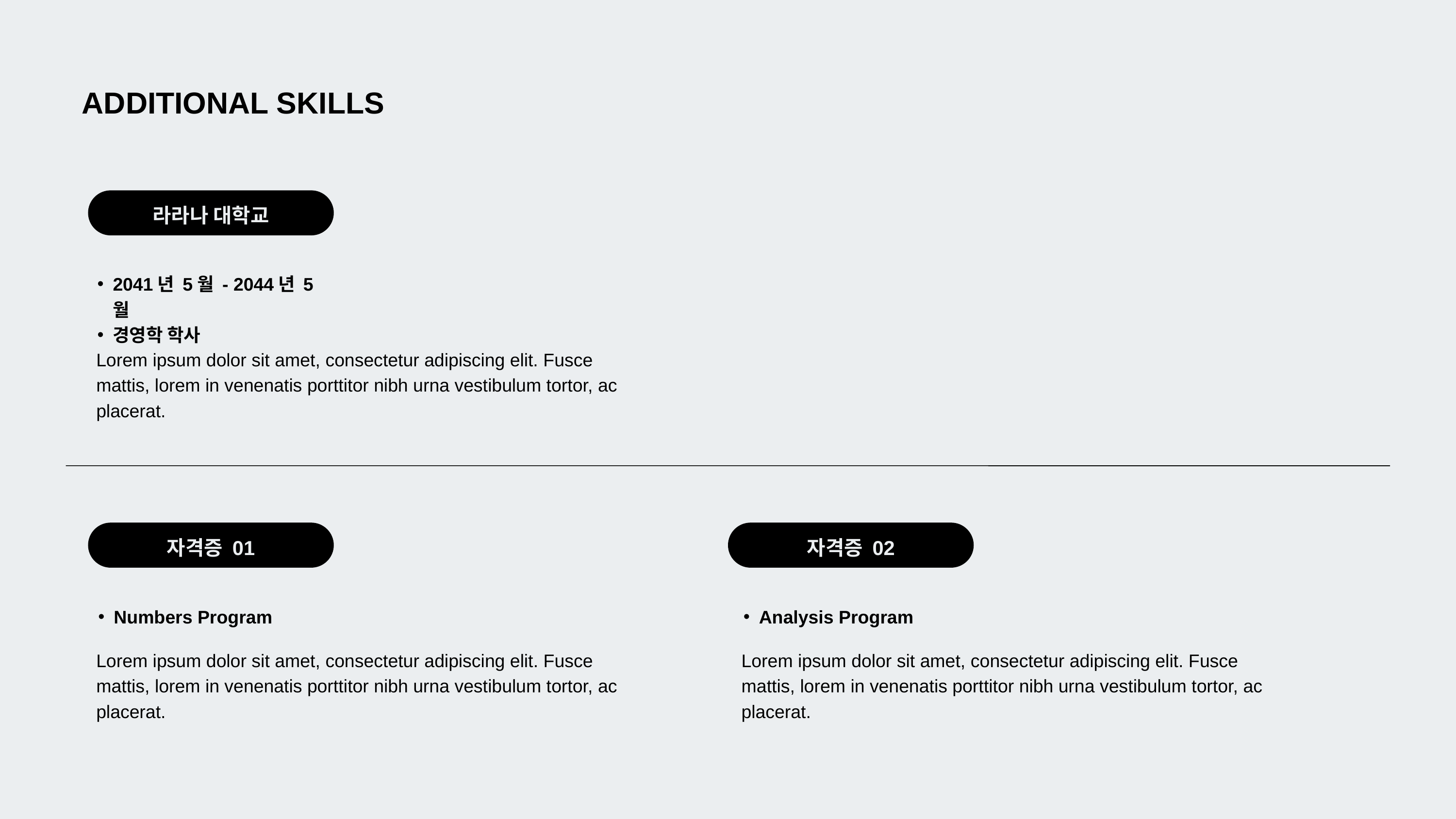

ADDITIONAL SKILLS

라라나 대학교
2041년 5월 - 2044년 5월
경영학 학사
Lorem ipsum dolor sit amet, consectetur adipiscing elit. Fusce mattis, lorem in venenatis porttitor nibh urna vestibulum tortor, ac placerat.

자격증 01

자격증 02
Numbers Program
Analysis Program
Lorem ipsum dolor sit amet, consectetur adipiscing elit. Fusce mattis, lorem in venenatis porttitor nibh urna vestibulum tortor, ac placerat.
Lorem ipsum dolor sit amet, consectetur adipiscing elit. Fusce mattis, lorem in venenatis porttitor nibh urna vestibulum tortor, ac placerat.